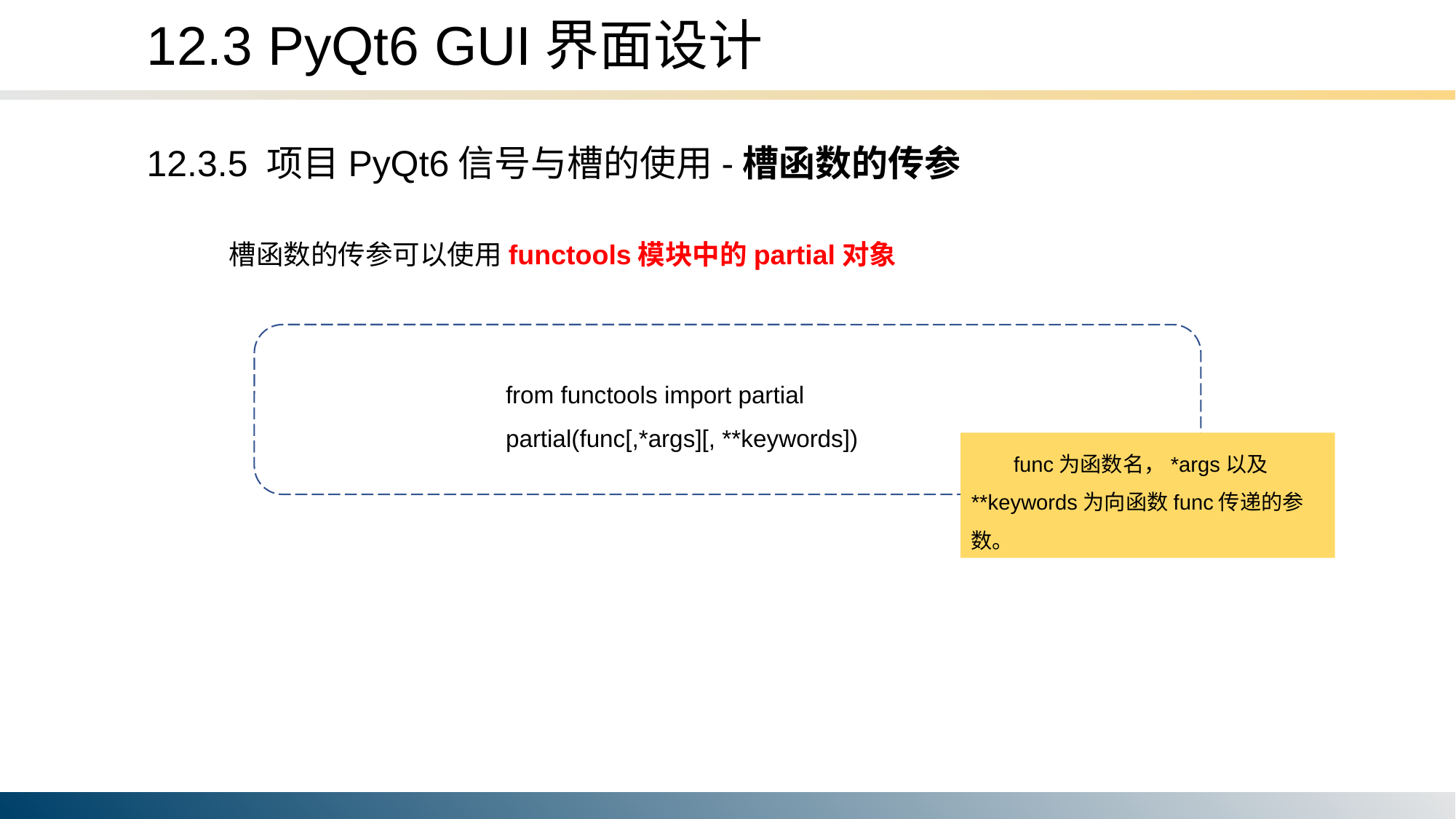

12.3 PyQt6 GUI界面设计
12.3.5 项目PyQt6信号与槽的使用-槽函数的传参
槽函数的传参可以使用functools模块中的partial对象

from functools import partial
partial(func[,*args][, **keywords])
func为函数名，*args以及**keywords为向函数func传递的参数。